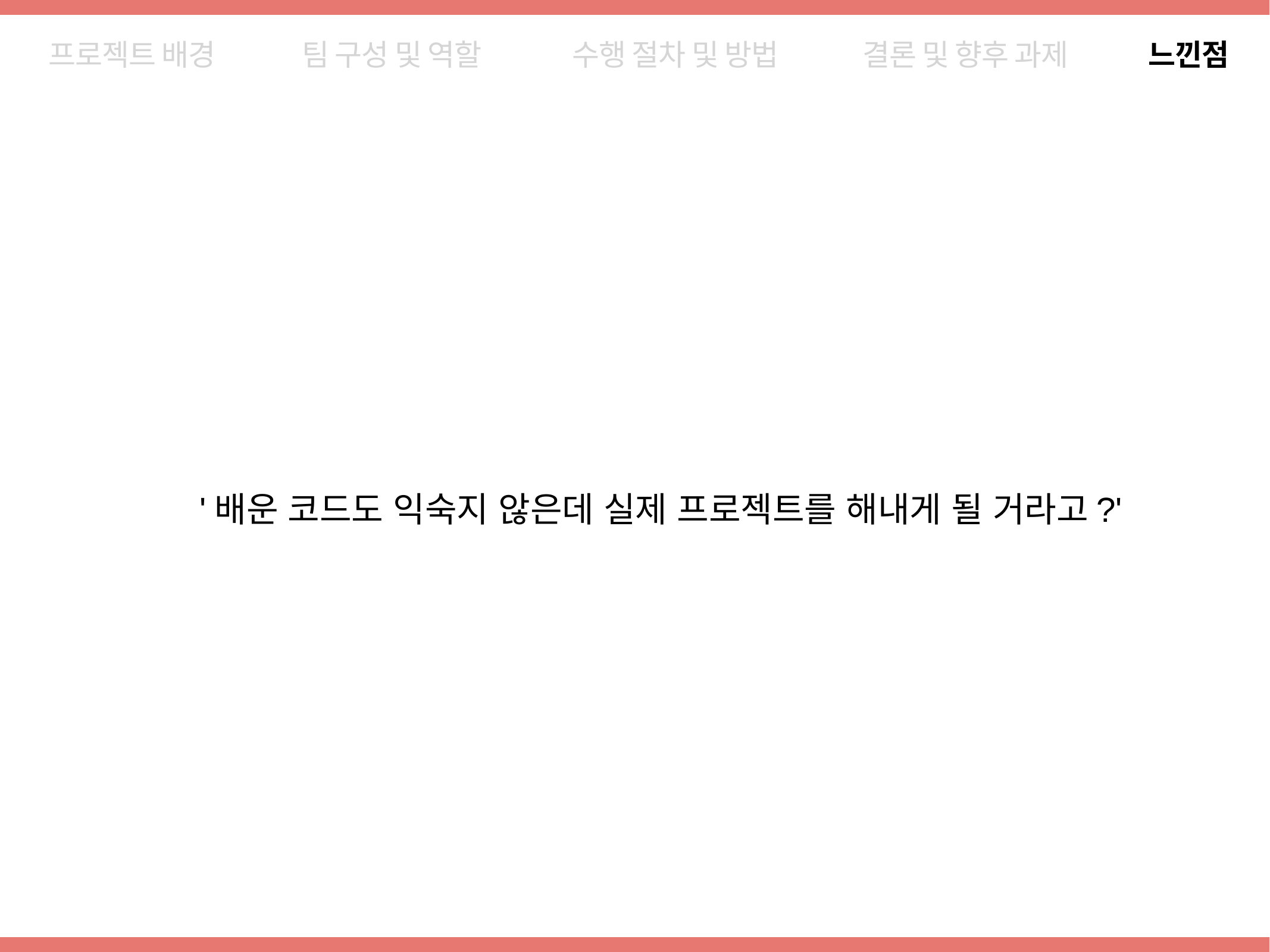

프로젝트 배경
팀 구성 및 역할
수행 절차 및 방법
결론 및 향후 과제
느낀점
'배운 코드도 익숙지 않은데 실제 프로젝트를 해내게 될 거라고?'